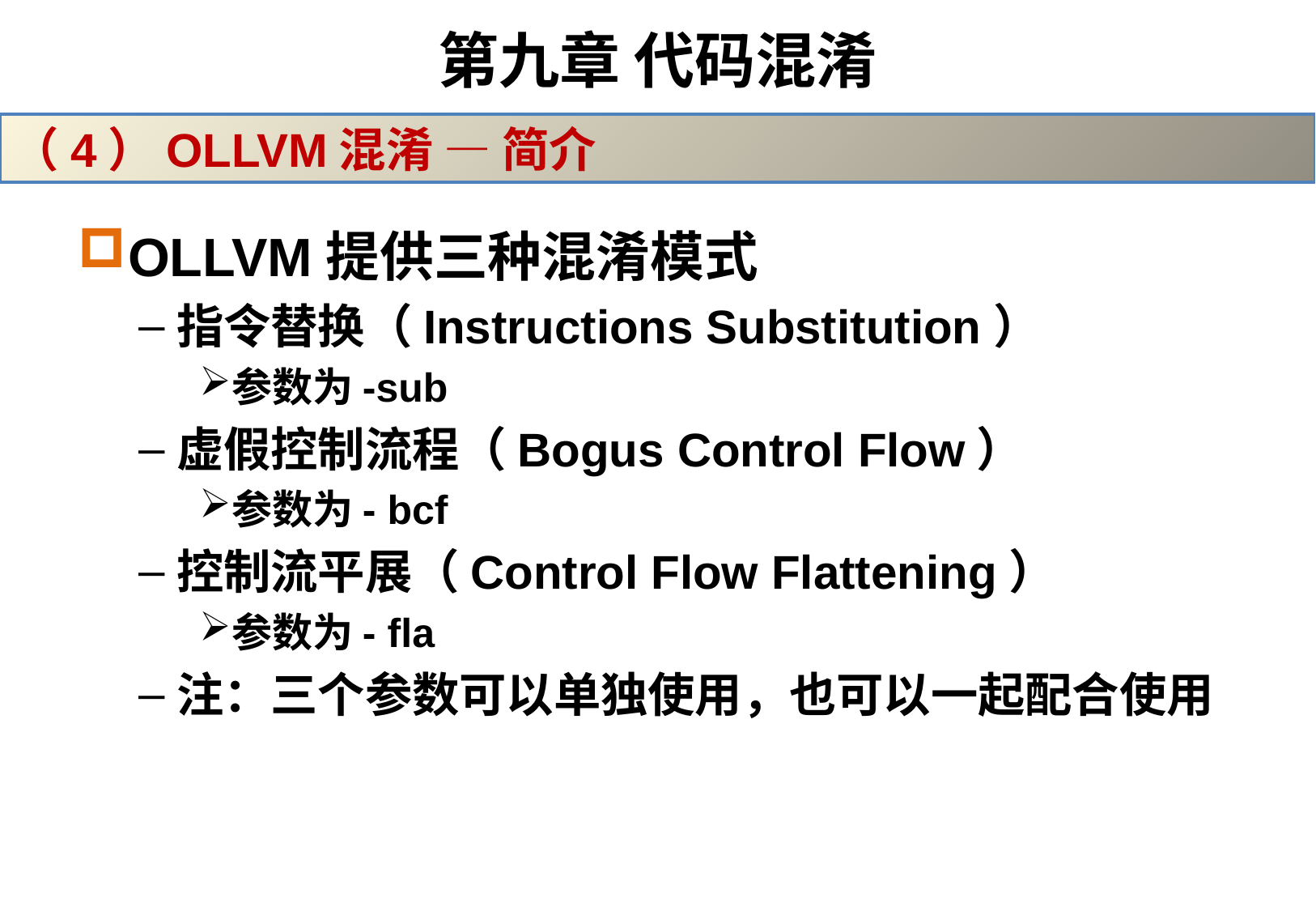

# 第九章 代码混淆
（4）OLLVM混淆 — 简介
OLLVM提供三种混淆模式
指令替换（Instructions Substitution）
参数为-sub
虚假控制流程（Bogus Control Flow）
参数为- bcf
控制流平展（Control Flow Flattening）
参数为- fla
注：三个参数可以单独使用，也可以一起配合使用